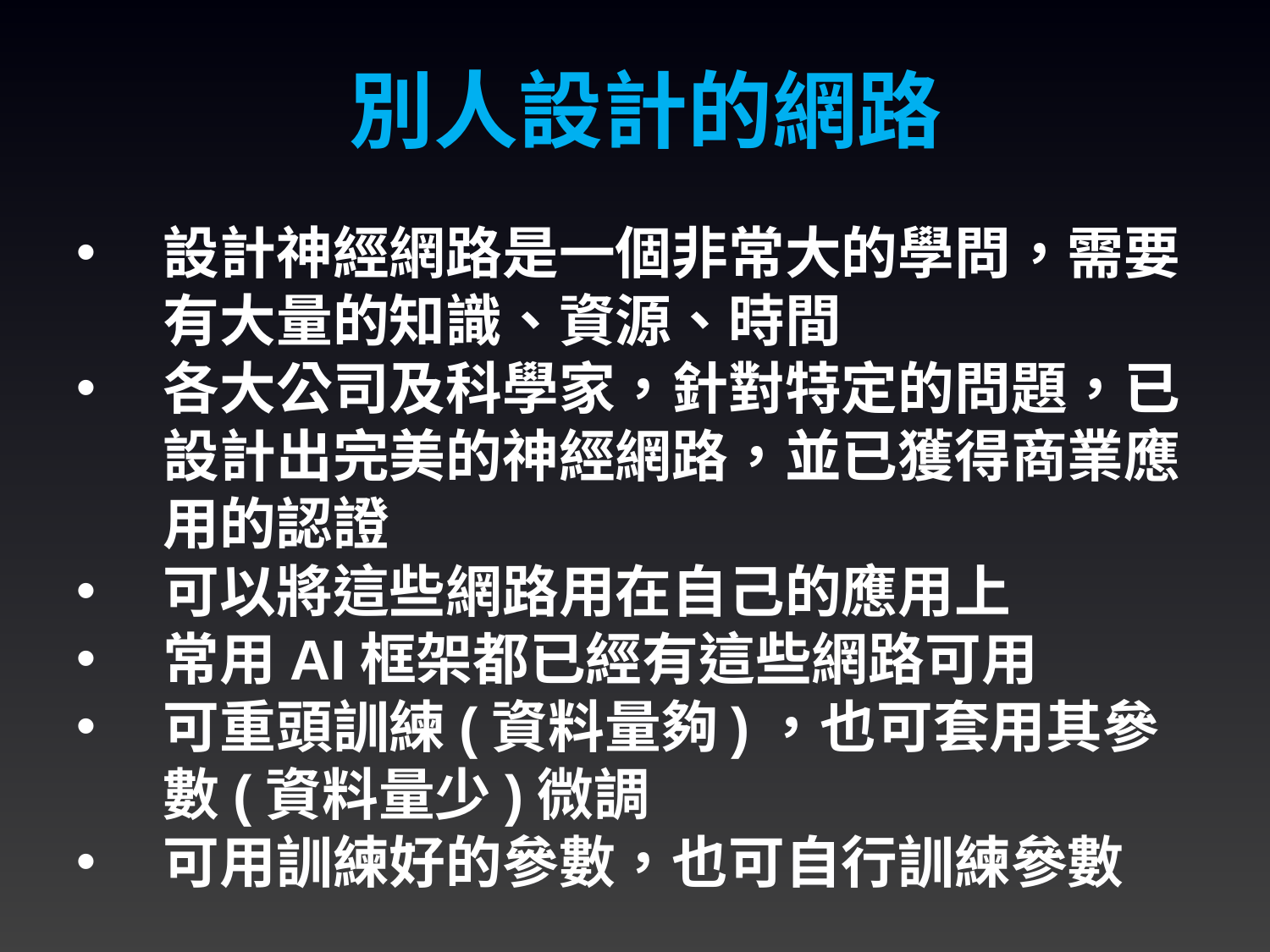

別人設計的網路
設計神經網路是一個非常大的學問，需要有大量的知識、資源、時間
各大公司及科學家，針對特定的問題，已設計出完美的神經網路，並已獲得商業應用的認證
可以將這些網路用在自己的應用上
常用AI框架都已經有這些網路可用
可重頭訓練(資料量夠)，也可套用其參數(資料量少)微調
可用訓練好的參數，也可自行訓練參數